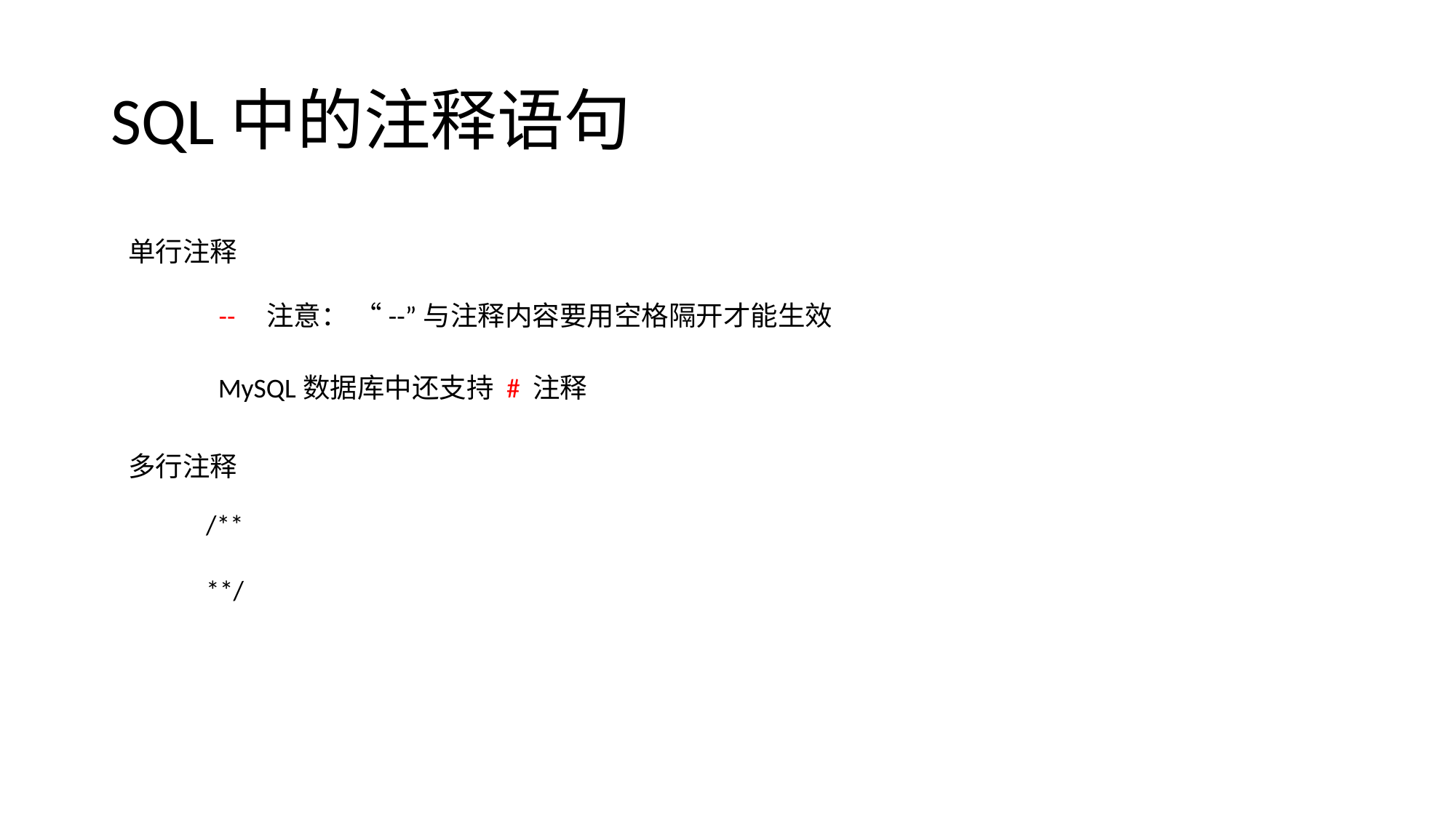

# SQL中的注释语句
单行注释
--    注意： “--”与注释内容要用空格隔开才能生效
MySQL数据库中还支持 # 注释
多行注释
/**

**/